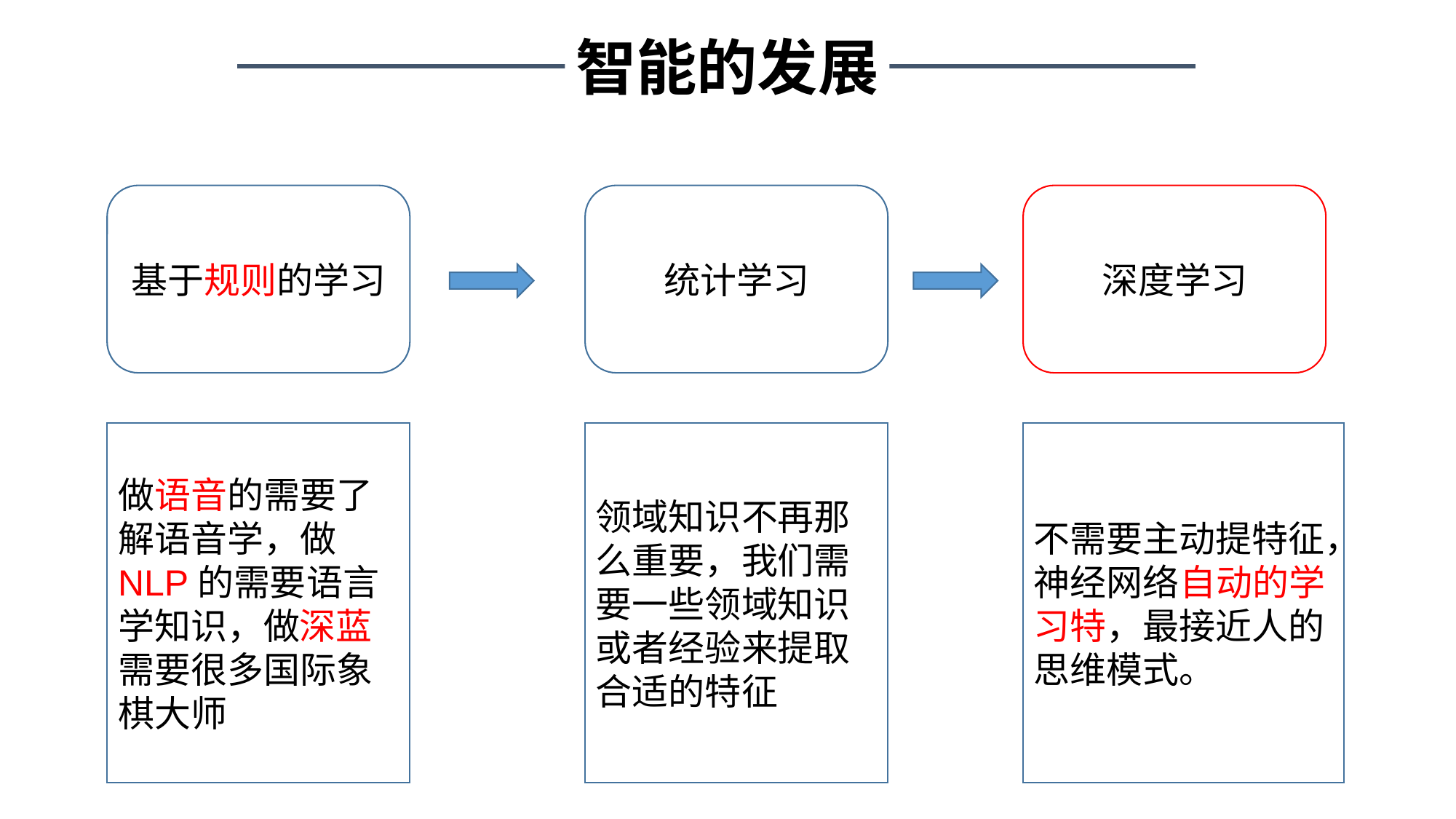

智能的发展
基于规则的学习
统计学习
深度学习

领域知识不再那么重要，我们需要一些领域知识或者经验来提取合适的特征
做语音的需要了解语音学，做NLP的需要语言学知识，做深蓝需要很多国际象棋大师
不需要主动提特征，神经网络自动的学习特，最接近人的思维模式。